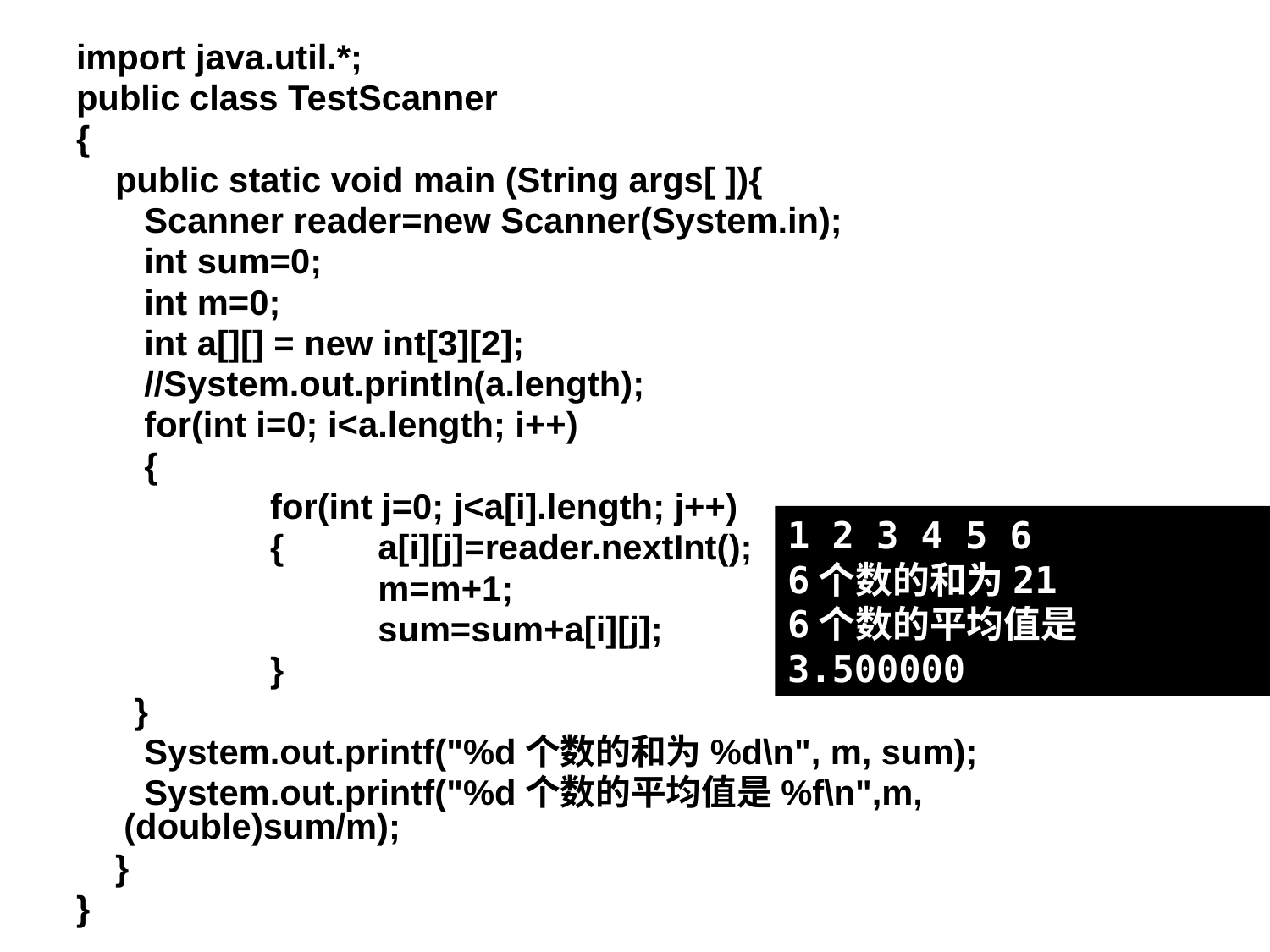

import java.util.*;
public class TestScanner
{
    public static void main (String args[ ]){
       Scanner reader=new Scanner(System.in);
       int sum=0;
       int m=0;
       int a[][] = new int[3][2];
       //System.out.println(a.length);
       for(int i=0; i<a.length; i++)
       {
       	  for(int j=0; j<a[i].length; j++)
       	  {	a[i][j]=reader.nextInt();
       	  	m=m+1;
       	  	sum=sum+a[i][j];
       	  }
      }
       System.out.printf("%d个数的和为%d\n", m, sum);
       System.out.printf("%d个数的平均值是%f\n",m, (double)sum/m);
    }
}

1 2 3 4 5 6
6个数的和为21
6个数的平均值是3.500000